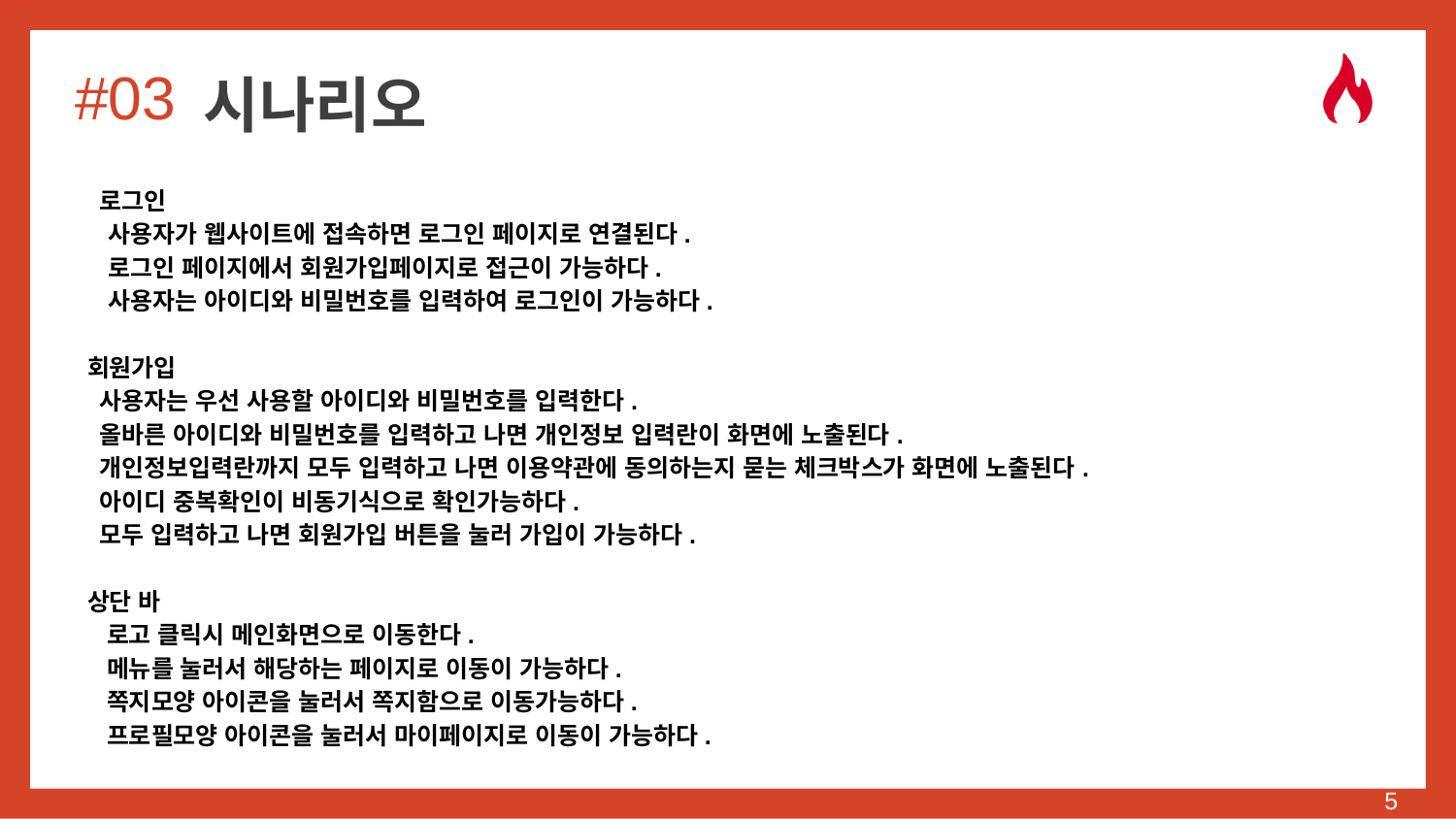

#03
# 시나리오
 로그인
             사용자가 웹사이트에 접속하면 로그인 페이지로 연결된다.
             로그인 페이지에서 회원가입페이지로 접근이 가능하다.
             사용자는 아이디와 비밀번호를 입력하여 로그인이 가능하다.

회원가입
 사용자는 우선 사용할 아이디와 비밀번호를 입력한다.
 올바른 아이디와 비밀번호를 입력하고 나면 개인정보 입력란이 화면에 노출된다.
 개인정보입력란까지 모두 입력하고 나면 이용약관에 동의하는지 묻는 체크박스가 화면에 노출된다.
 아이디 중복확인이 비동기식으로 확인가능하다.
 모두 입력하고 나면 회원가입 버튼을 눌러 가입이 가능하다.

상단 바
  로고 클릭시 메인화면으로 이동한다.
  메뉴를 눌러서 해당하는 페이지로 이동이 가능하다.
  쪽지모양 아이콘을 눌러서 쪽지함으로 이동가능하다.
  프로필모양 아이콘을 눌러서 마이페이지로 이동이 가능하다.

5